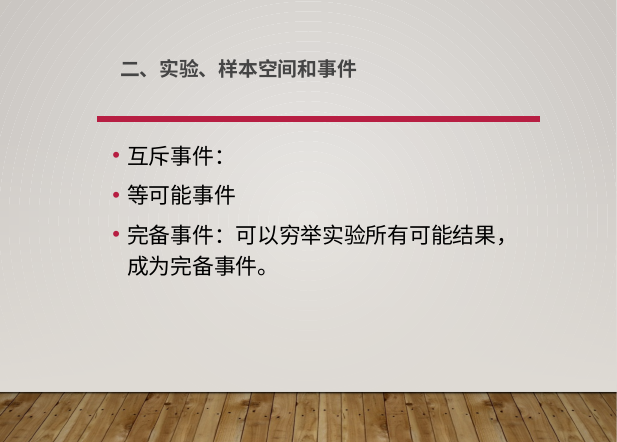

# 二、实验、样本空间和事件
互斥事件：
等可能事件
完备事件：可以穷举实验所有可能结果，成为完备事件。